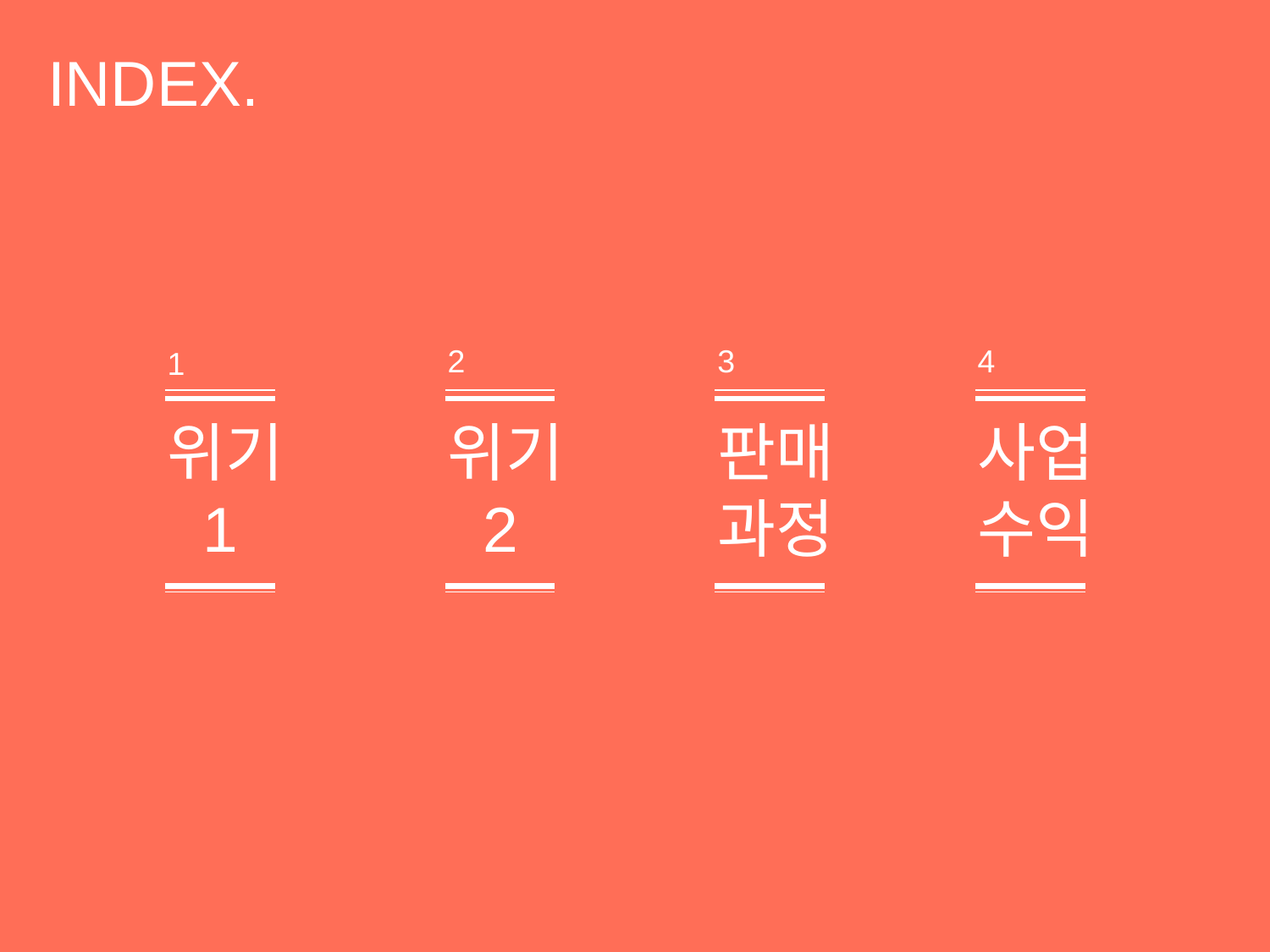

INDEX.
2
3
4
1
위기
  1
위기
  2
판매과정
사업수익